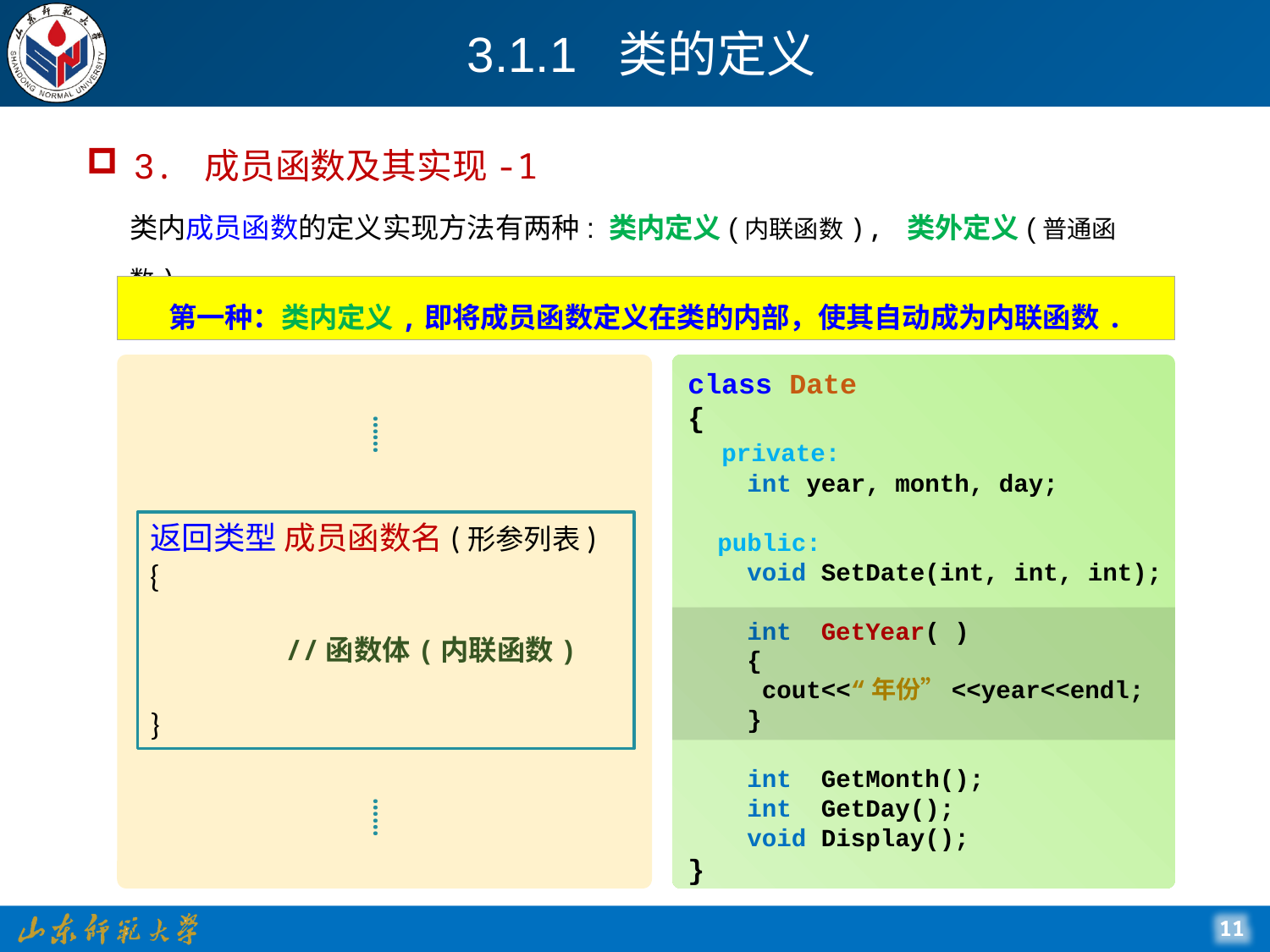

# 3.1.1 类的定义
3. 成员函数及其实现-1
类内成员函数的定义实现方法有两种: 类内定义(内联函数), 类外定义(普通函数).
第一种：类内定义,即将成员函数定义在类的内部，使其自动成为内联函数.

class Date
{
  private:
    int year, month, day;

  public:
    void SetDate(int, int, int);

    int  GetYear( )
    {
     cout<<“年份”<<year<<endl;
    }

    int  GetMonth();
    int  GetDay();
    void Display();
}
……
返回类型 成员函数名(形参列表)
{

        //函数体(内联函数)

}

……